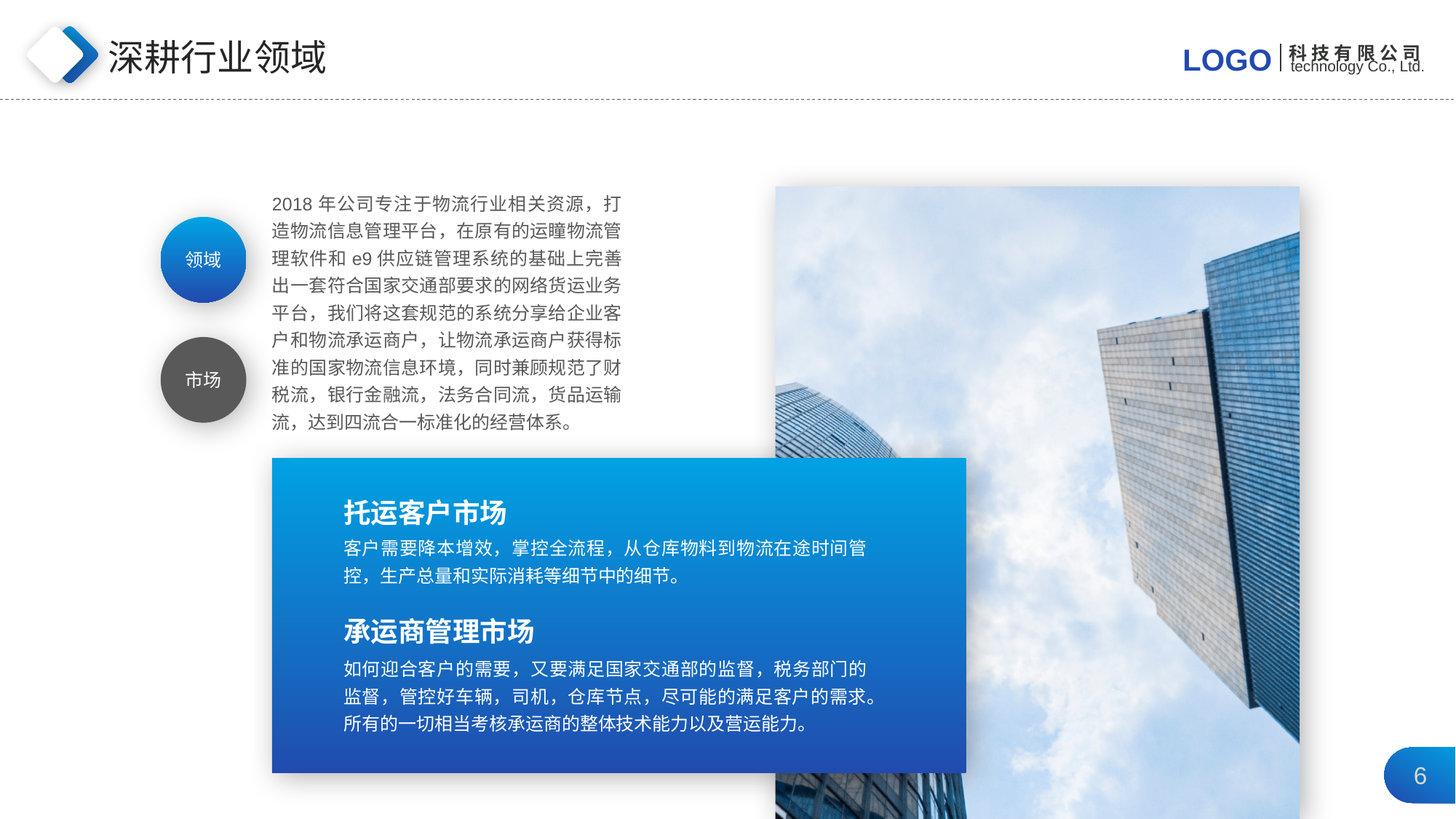

深耕行业领域
2018年公司专注于物流行业相关资源，打造物流信息管理平台，在原有的运瞳物流管理软件和e9供应链管理系统的基础上完善出一套符合国家交通部要求的网络货运业务平台，我们将这套规范的系统分享给企业客户和物流承运商户，让物流承运商户获得标准的国家物流信息环境，同时兼顾规范了财税流，银行金融流，法务合同流，货品运输流，达到四流合一标准化的经营体系。

领域
市场

托运客户市场
客户需要降本增效，掌控全流程，从仓库物料到物流在途时间管控，生产总量和实际消耗等细节中的细节。
承运商管理市场
如何迎合客户的需要，又要满足国家交通部的监督，税务部门的监督，管控好车辆，司机，仓库节点，尽可能的满足客户的需求。所有的一切相当考核承运商的整体技术能力以及营运能力。